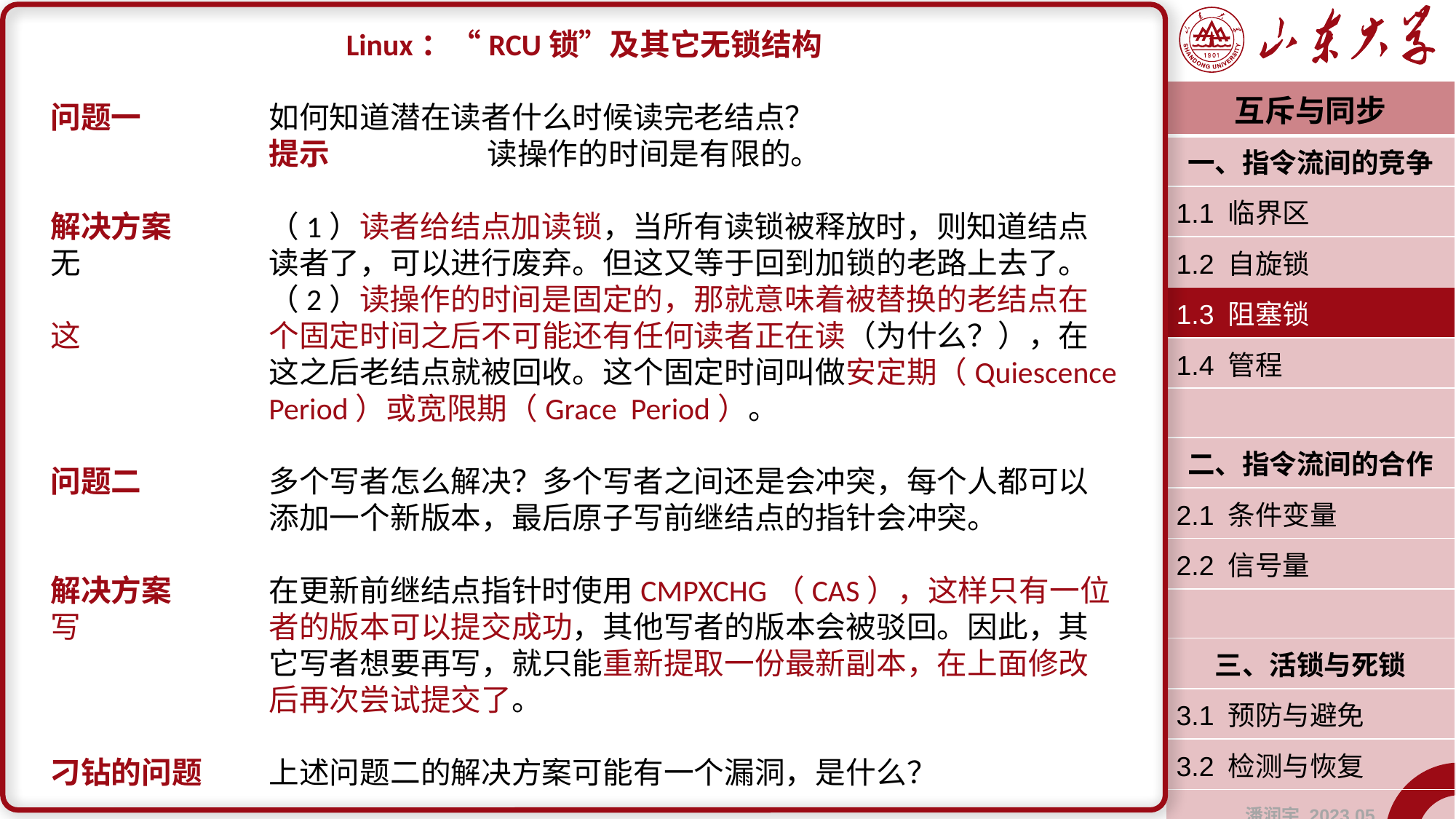

Linux：“RCU锁”及其它无锁结构

问题一		如何知道潜在读者什么时候读完老结点？
		提示		读操作的时间是有限的。

解决方案	（1）读者给结点加读锁，当所有读锁被释放时，则知道结点无		读者了，可以进行废弃。但这又等于回到加锁的老路上去了。
		（2）读操作的时间是固定的，那就意味着被替换的老结点在这		个固定时间之后不可能还有任何读者正在读（为什么？），在		这之后老结点就被回收。这个固定时间叫做安定期（Quiescence 		Period）或宽限期（Grace  Period）。

问题二		多个写者怎么解决？多个写者之间还是会冲突，每个人都可以		添加一个新版本，最后原子写前继结点的指针会冲突。

解决方案	在更新前继结点指针时使用CMPXCHG（CAS），这样只有一位写		者的版本可以提交成功，其他写者的版本会被驳回。因此，其		它写者想要再写，就只能重新提取一份最新副本，在上面修改		后再次尝试提交了。

刁钻的问题	上述问题二的解决方案可能有一个漏洞，是什么？
| 互斥与同步 |
| --- |
| 一、指令流间的竞争 |
| 1.1 临界区 |
| 1.2 自旋锁 |
| 1.3 阻塞锁 |
| 1.4 管程 |
|  |
| 二、指令流间的合作 |
| 2.1 条件变量 |
| 2.2 信号量 |
|  |
| 三、活锁与死锁 |
| 3.1 预防与避免 |
| 3.2 检测与恢复 |
| 潘润宇 2023.05 |